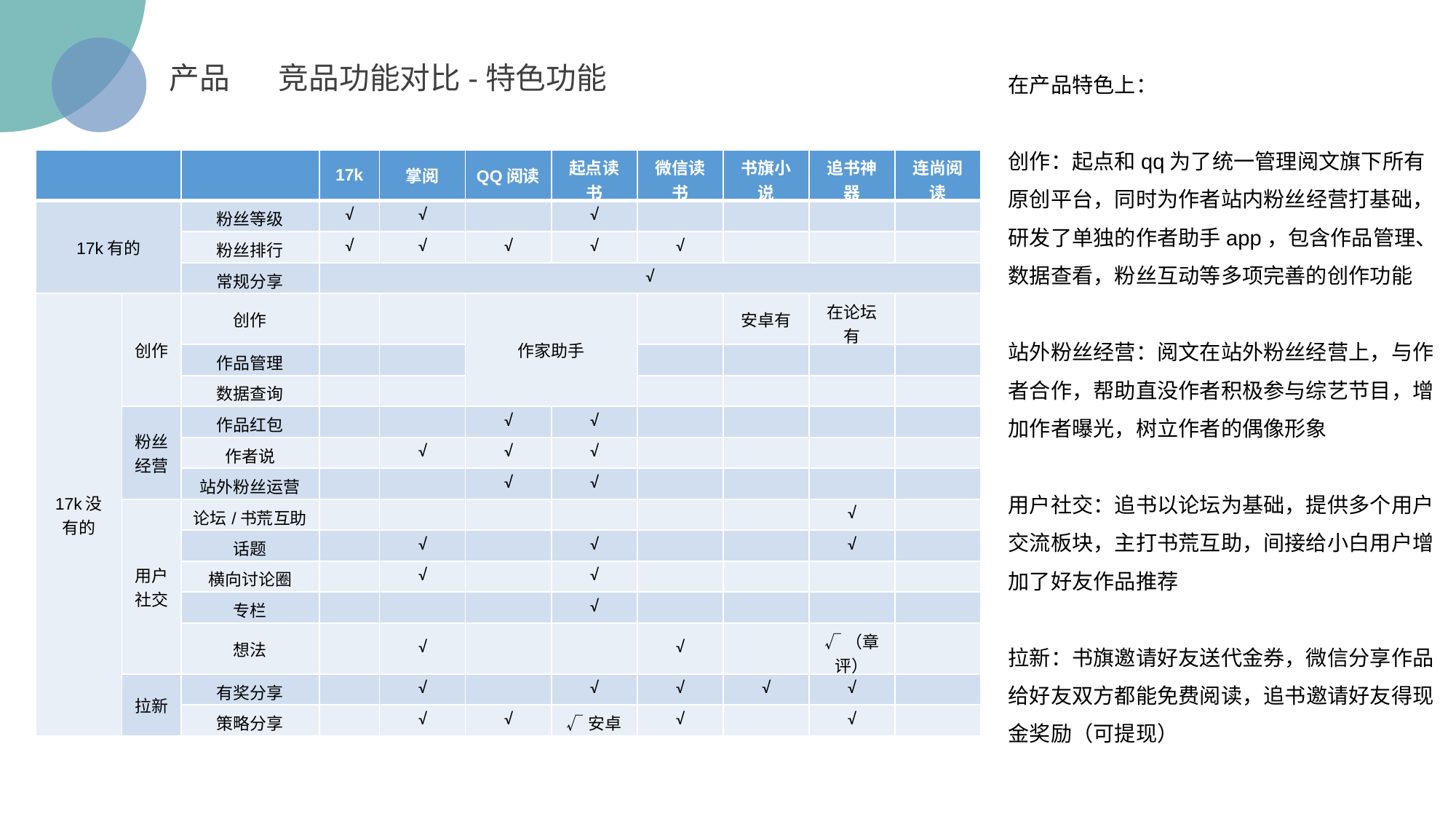

产品	竞品功能对比-特色功能
在产品特色上：

创作：起点和qq为了统一管理阅文旗下所有原创平台，同时为作者站内粉丝经营打基础，研发了单独的作者助手app，包含作品管理、数据查看，粉丝互动等多项完善的创作功能

站外粉丝经营：阅文在站外粉丝经营上，与作者合作，帮助直没作者积极参与综艺节目，增加作者曝光，树立作者的偶像形象

用户社交：追书以论坛为基础，提供多个用户交流板块，主打书荒互助，间接给小白用户增加了好友作品推荐

拉新：书旗邀请好友送代金券，微信分享作品给好友双方都能免费阅读，追书邀请好友得现金奖励（可提现）
|  |  |  | 17k | 掌阅 | QQ阅读 | 起点读书 | 微信读书 | 书旗小说 | 追书神器 | 连尚阅读 |
| --- | --- | --- | --- | --- | --- | --- | --- | --- | --- | --- |
| 17k有的 |  | 粉丝等级 | √ | √ |  | √ |  |  |  |  |
|  |  | 粉丝排行 | √ | √ | √ | √ | √ |  |  |  |
|  |  | 常规分享 | √ |  |  |  |  |  |  |  |
| 17k没有的 | 创作 | 创作 |  |  | 作家助手 |  |  | 安卓有 | 在论坛有 |  |
|  |  | 作品管理 |  |  |  |  |  |  |  |  |
|  |  | 数据查询 |  |  |  |  |  |  |  |  |
|  | 粉丝经营 | 作品红包 |  |  | √ | √ |  |  |  |  |
|  |  | 作者说 |  | √ | √ | √ |  |  |  |  |
|  |  | 站外粉丝运营 |  |  | √ | √ |  |  |  |  |
|  | 用户社交 | 论坛/书荒互助 |  |  |  |  |  |  | √ |  |
|  |  | 话题 |  | √ |  | √ |  |  | √ |  |
|  |  | 横向讨论圈 |  | √ |  | √ |  |  |  |  |
|  |  | 专栏 |  |  |  | √ |  |  |  |  |
|  |  | 想法 |  | √ |  |  | √ |  | √（章评） |  |
|  | 拉新 | 有奖分享 |  | √ |  | √ | √ | √ | √ |  |
|  |  | 策略分享 |  | √ | √ | √安卓 | √ |  | √ |  |